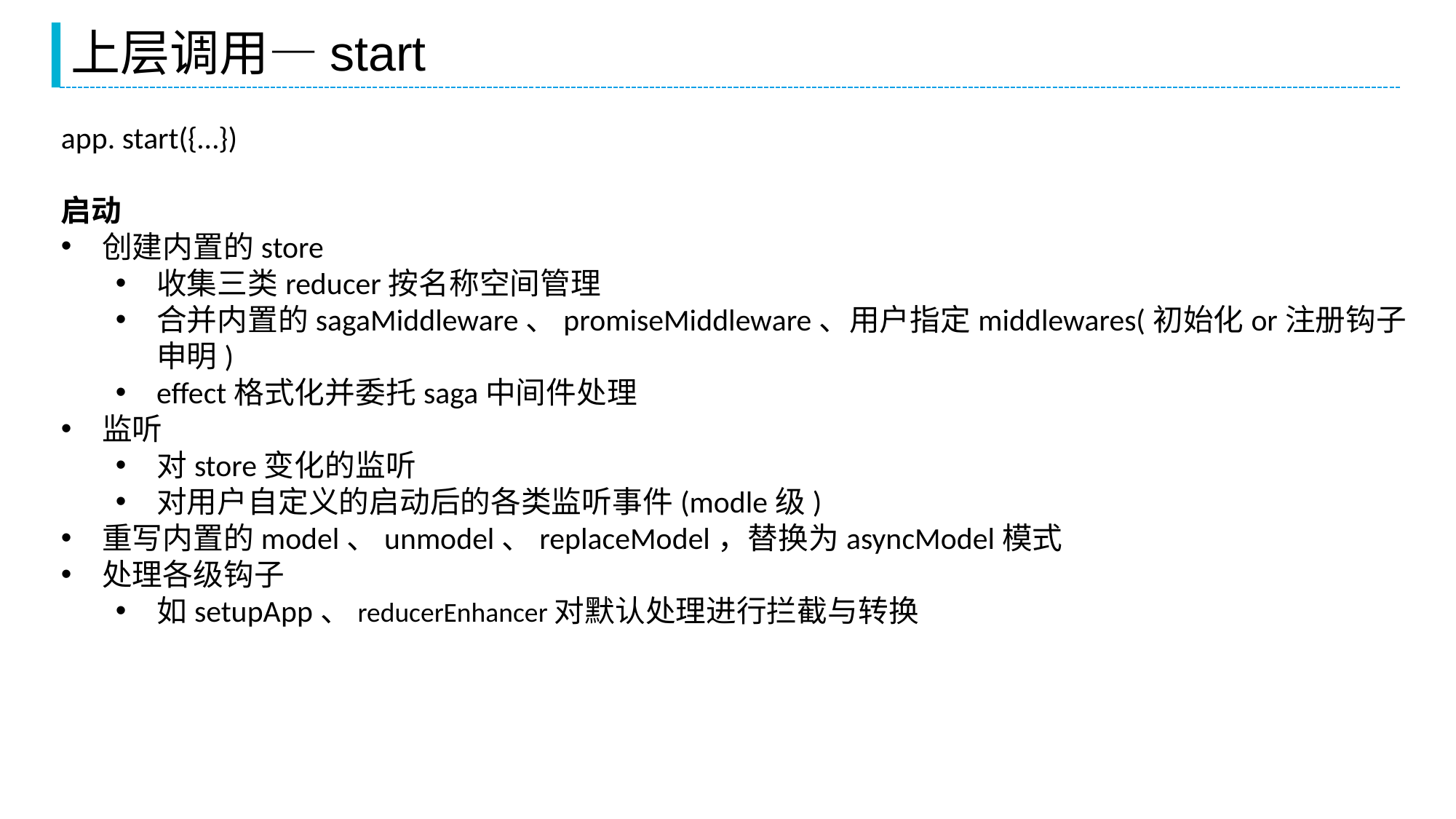

# 上层调用—start
app. start({…})

启动
创建内置的store
收集三类reducer按名称空间管理
合并内置的sagaMiddleware、promiseMiddleware、用户指定middlewares(初始化or注册钩子申明)
effect格式化并委托saga中间件处理
监听
对store变化的监听
对用户自定义的启动后的各类监听事件(modle级)
重写内置的model、unmodel、replaceModel，替换为asyncModel模式
处理各级钩子
如setupApp、reducerEnhancer对默认处理进行拦截与转换